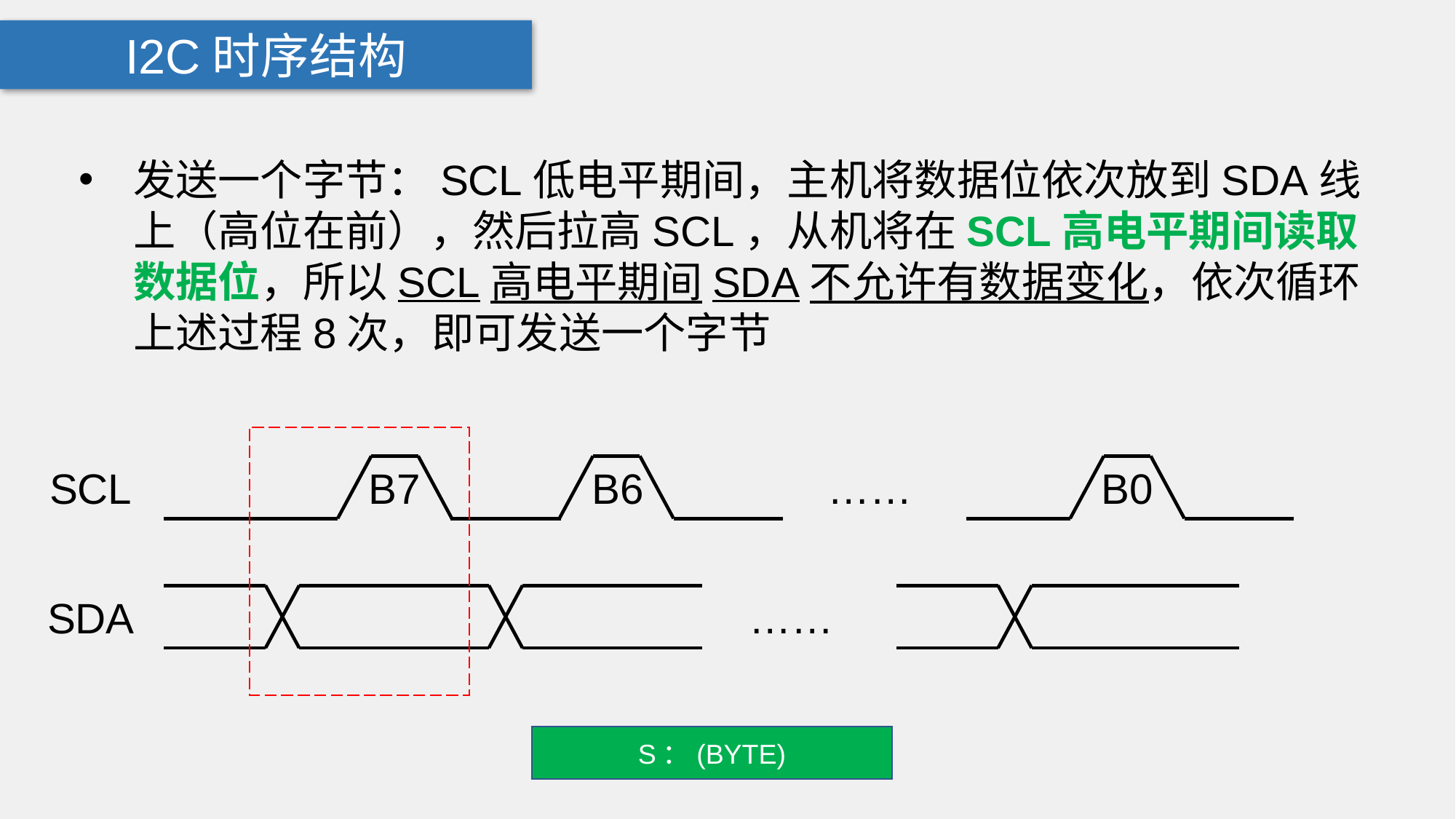

I2C时序结构
发送一个字节：SCL低电平期间，主机将数据位依次放到SDA线上（高位在前），然后拉高SCL，从机将在SCL高电平期间读取数据位，所以SCL高电平期间SDA不允许有数据变化，依次循环上述过程8次，即可发送一个字节

B7
B6
B0
SCL
……
SDA
……
S：(BYTE)